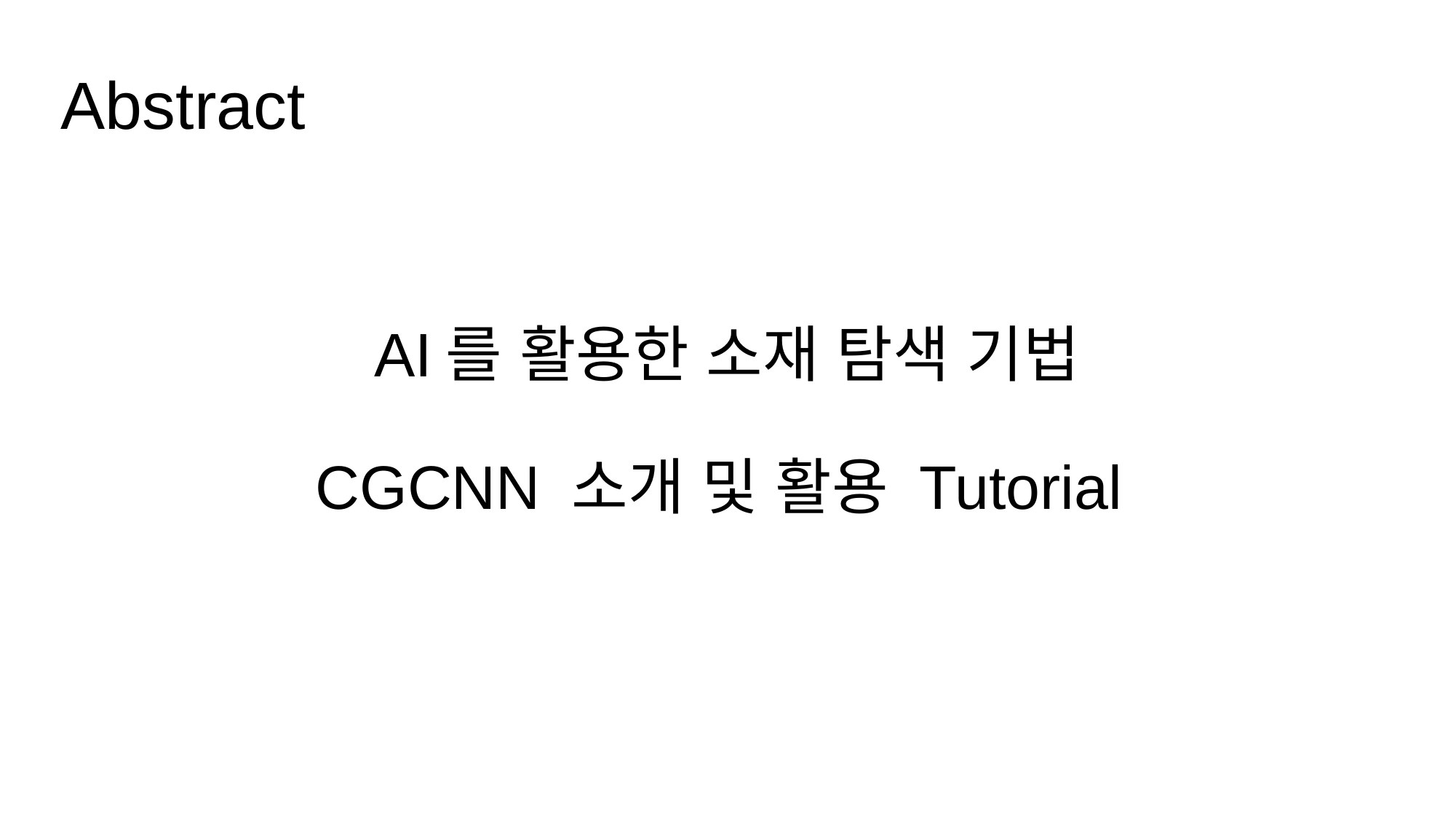

# Abstract

AI를 활용한 소재 탐색 기법

CGCNN 소개 및 활용 Tutorial